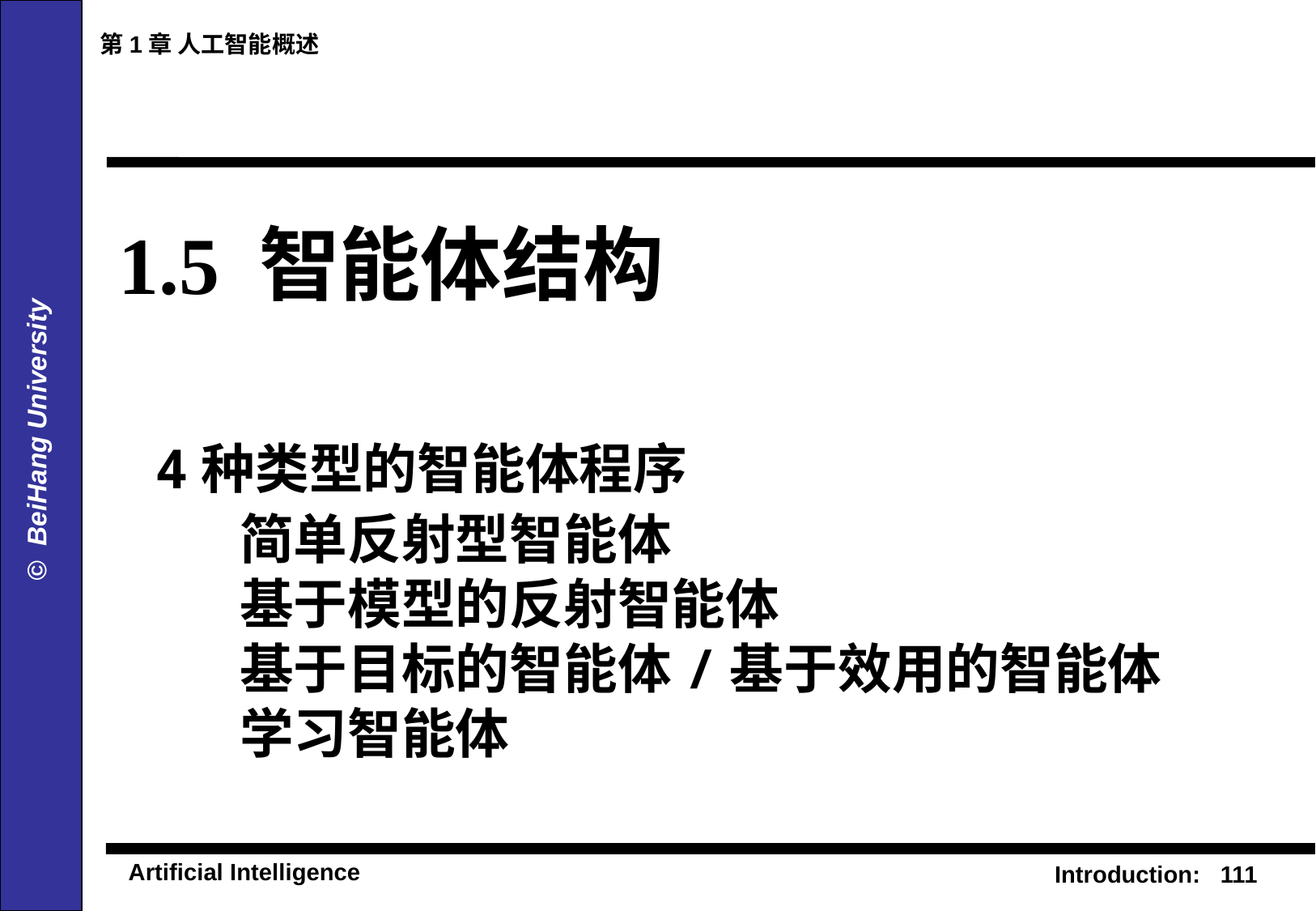

第1章 人工智能概述
# 1.5 智能体结构 4种类型的智能体程序 简单反射型智能体 基于模型的反射智能体 基于目标的智能体/基于效用的智能体 学习智能体